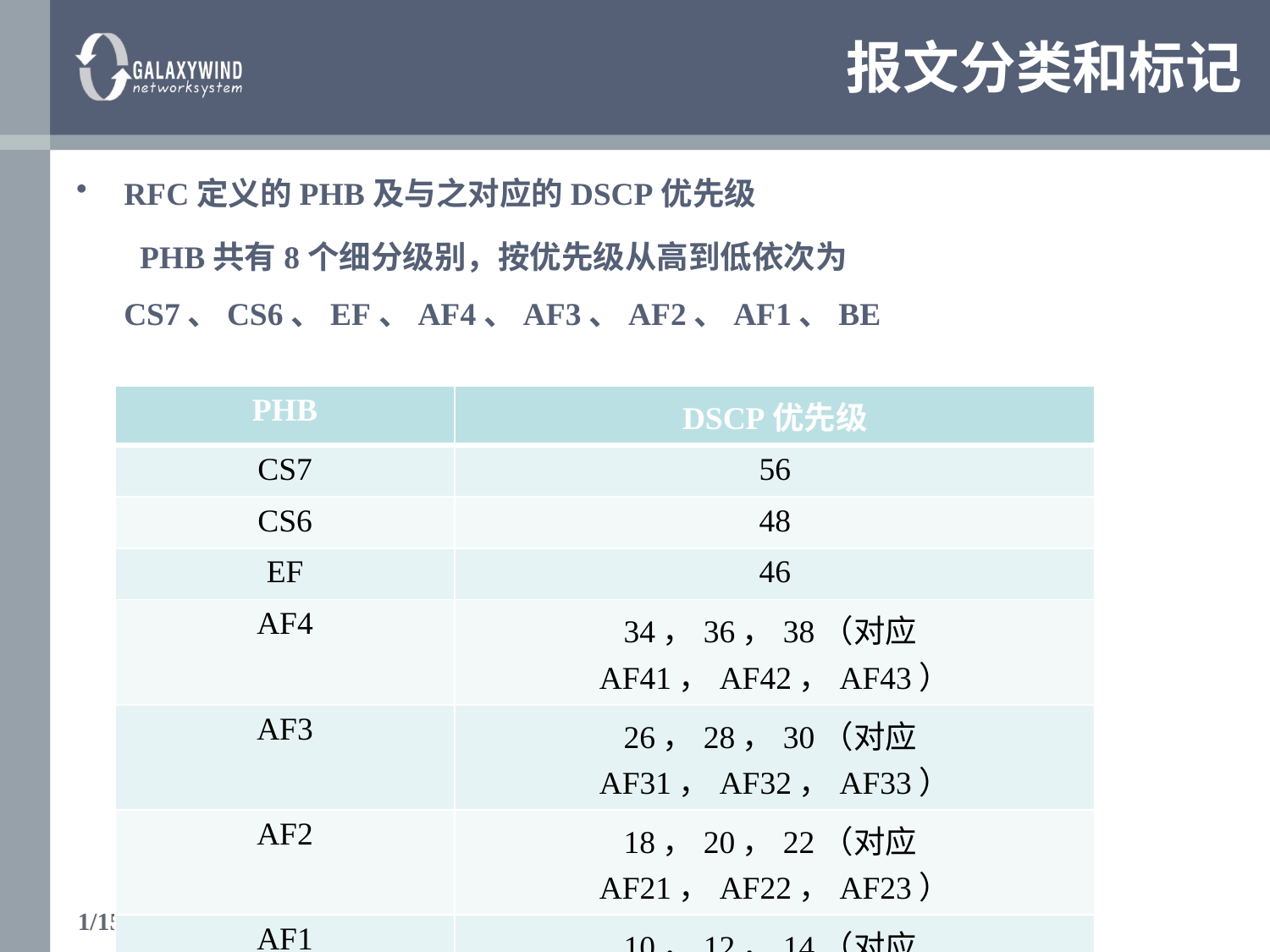

# 报文分类和标记
RFC定义的PHB及与之对应的DSCP优先级
	  PHB共有8个细分级别，按优先级从高到低依次为CS7、CS6、EF、AF4、AF3、AF2、AF1、BE

| PHB | DSCP优先级 |
| --- | --- |
| CS7 | 56 |
| CS6 | 48 |
| EF | 46 |
| AF4 | 34，36，38（对应AF41，AF42，AF43） |
| AF3 | 26，28，30（对应AF31，AF32，AF33） |
| AF2 | 18，20，22（对应AF21，AF22，AF23） |
| AF1 | 10，12，14（对应AF11，AF12，AF13） |
| BE | 0 |
1/15/2018